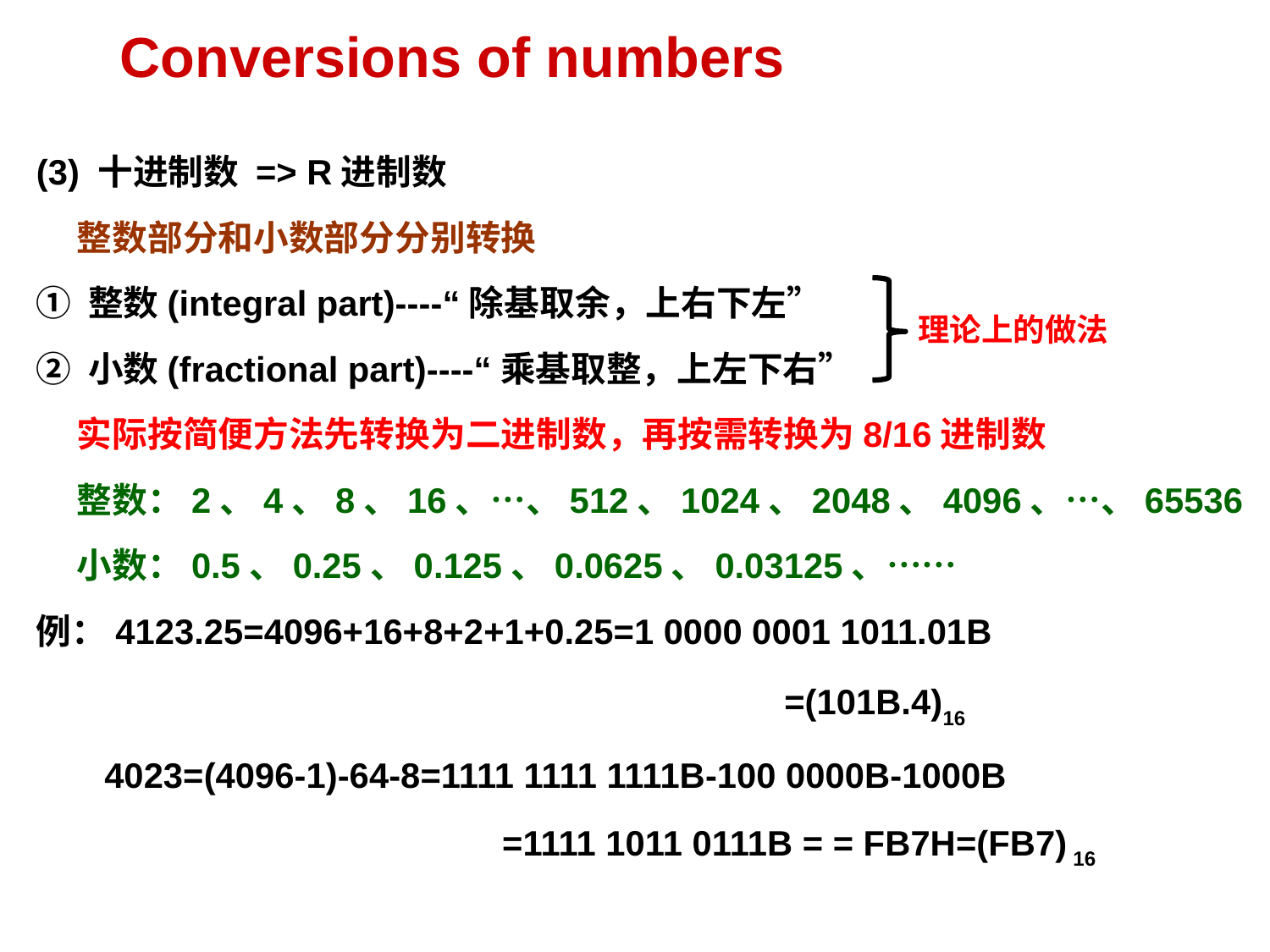

# Conversions of numbers

(3) 十进制数 => R进制数
    整数部分和小数部分分别转换
① 整数(integral part)----“除基取余，上右下左”
② 小数(fractional part)----“乘基取整，上左下右”
    实际按简便方法先转换为二进制数，再按需转换为8/16进制数
    整数：2、4、8、16、…、512、1024、2048、4096、…、65536
    小数：0.5、0.25、0.125、0.0625、0.03125、……
例：4123.25=4096+16+8+2+1+0.25=1 0000 0001 1011.01B
						 =(101B.4)16
       4023=(4096-1)-64-8=1111 1111 1111B-100 0000B-1000B
				     =1111 1011 0111B = = FB7H=(FB7) 16

理论上的做法